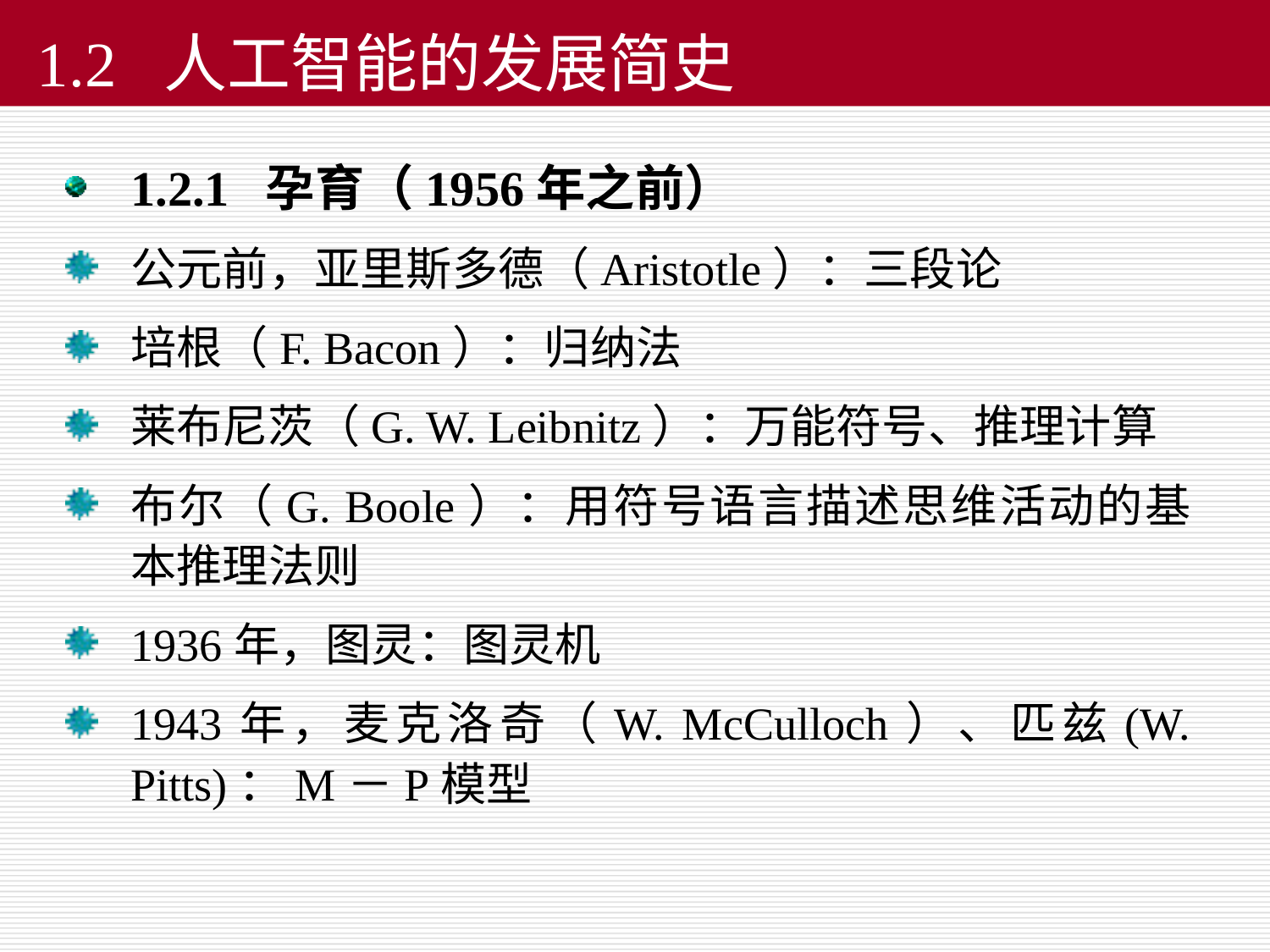

# 1.2  人工智能的发展简史
1.2.1  孕育（1956年之前）
公元前，亚里斯多德（Aristotle）：三段论
培根（F. Bacon）：归纳法
莱布尼茨（G. W. Leibnitz）：万能符号、推理计算
布尔（G. Boole）：用符号语言描述思维活动的基本推理法则
1936年，图灵：图灵机
1943年，麦克洛奇（W. McCulloch）、匹兹(W. Pitts)：M－P模型
33